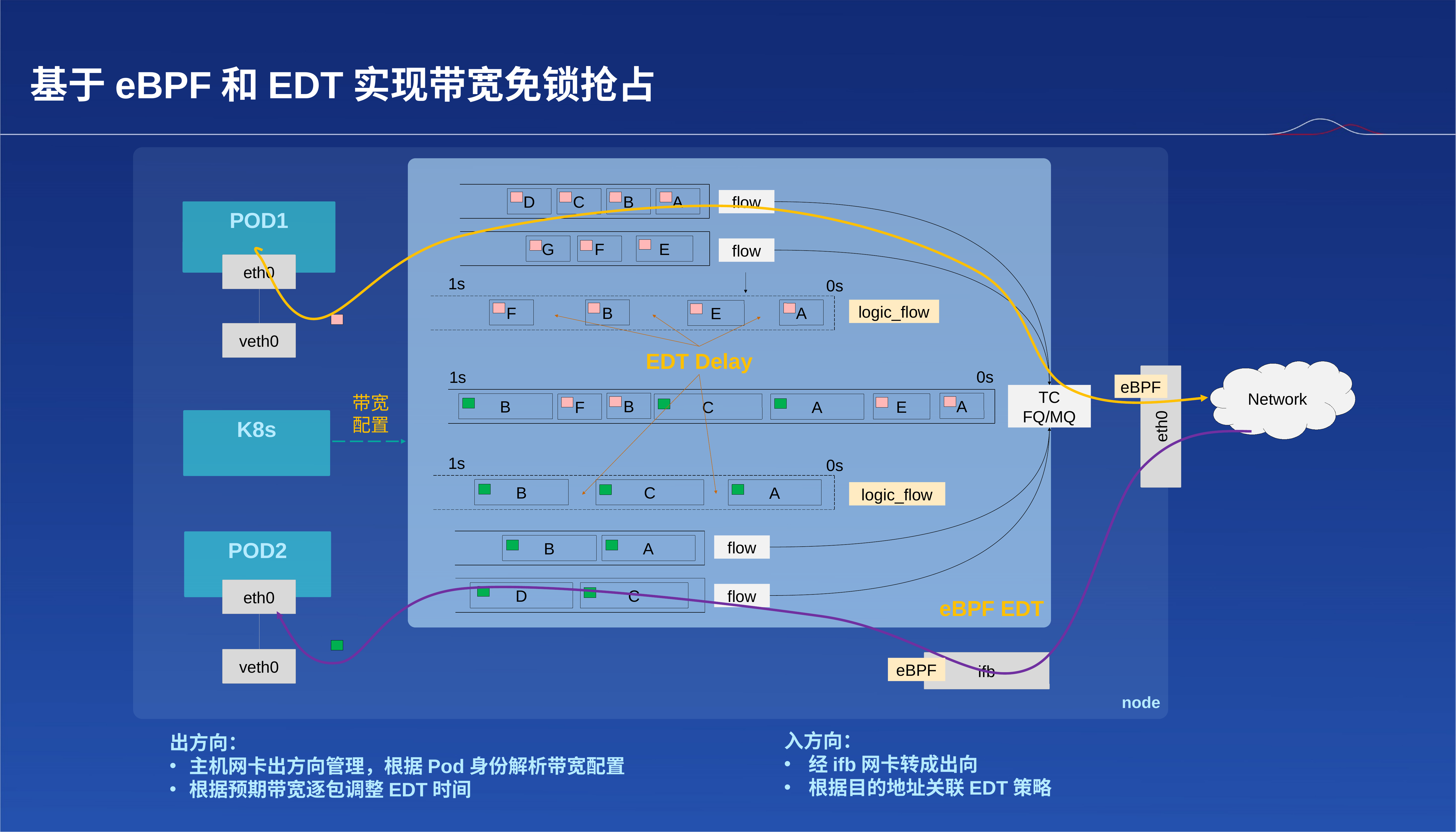

基于eBPF和EDT实现带宽免锁抢占
node
eBPF EDT
D
C
B
A
flow

POD1

G
F
E
flow

eth0
1s
0s
logic_flow
F
B
A
E

veth0
EDT Delay
Network
0s
1s
eBPF
TC FQ/MQ
带宽配置
B
A
B
E
F
C
A

eth0
K8s

1s
0s
B
C
A
logic_flow

POD2
B
A
flow

eth0
D
C
flow

veth0
ifb
eBPF
入方向：
经ifb网卡转成出向
根据目的地址关联EDT策略
出方向：
主机网卡出方向管理，根据Pod身份解析带宽配置
根据预期带宽逐包调整EDT时间